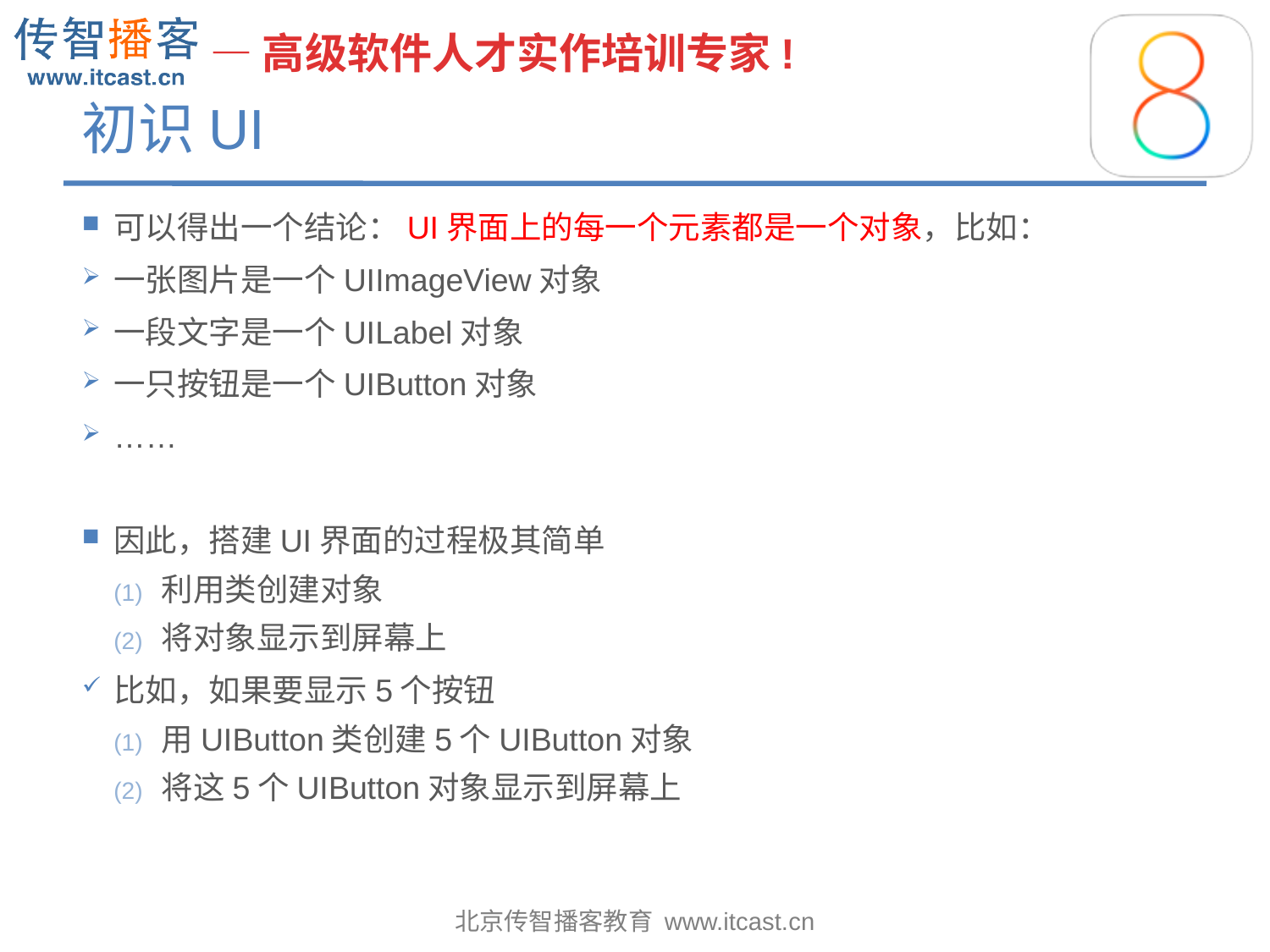

# 初识UI
可以得出一个结论：UI界面上的每一个元素都是一个对象，比如：
一张图片是一个UIImageView对象
一段文字是一个UILabel对象
一只按钮是一个UIButton对象
……

因此，搭建UI界面的过程极其简单
利用类创建对象
将对象显示到屏幕上
比如，如果要显示5个按钮
用UIButton类创建5个UIButton对象
将这5个UIButton对象显示到屏幕上